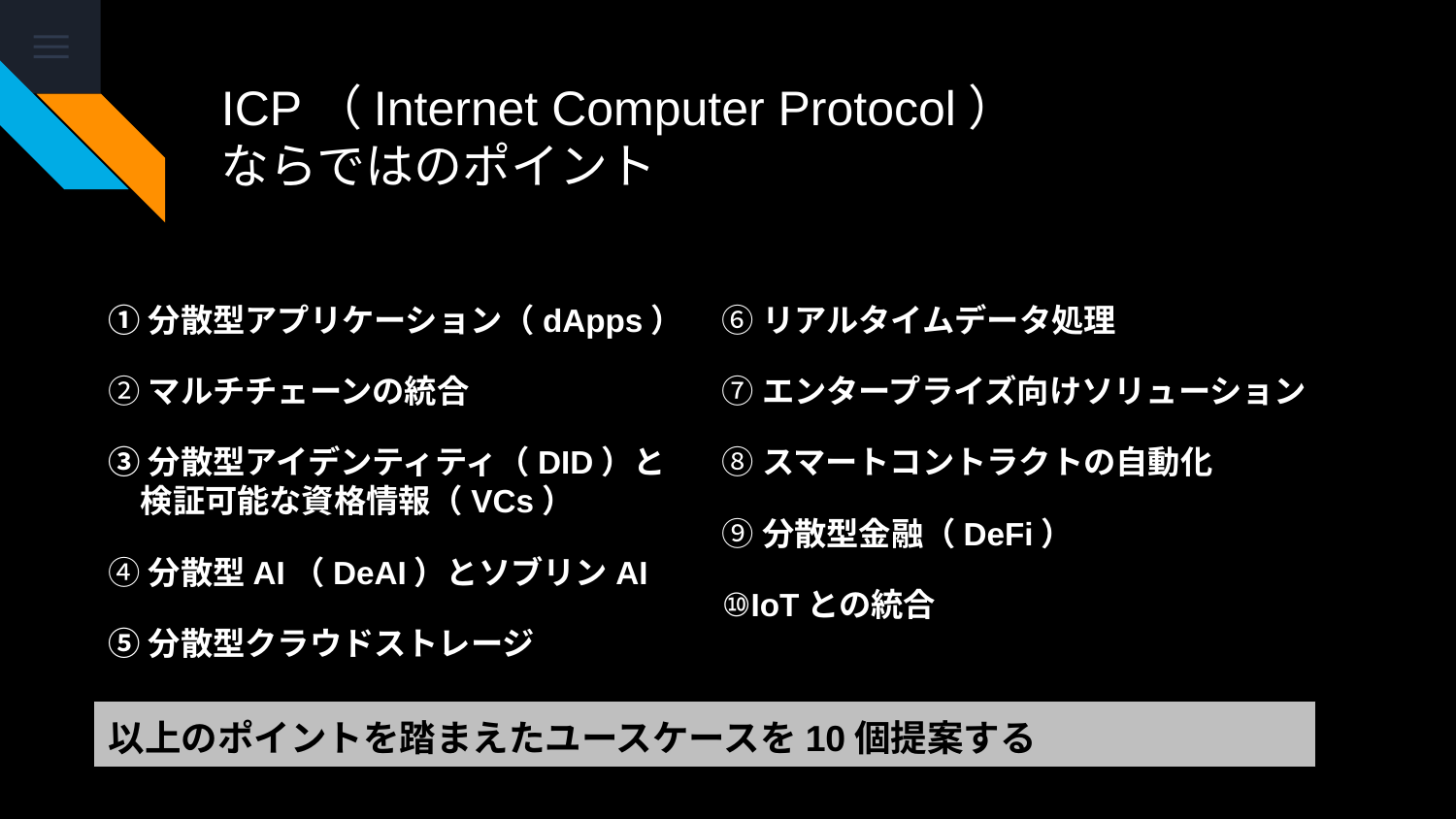

# ICP（Internet Computer Protocol） ならではのポイント
①分散型アプリケーション（dApps）
②マルチチェーンの統合
③分散型アイデンティティ（DID）と
　検証可能な資格情報（VCs）
④分散型AI（DeAI）とソブリンAI
⑤分散型クラウドストレージ
⑥リアルタイムデータ処理
⑦エンタープライズ向けソリューション
⑧スマートコントラクトの自動化
⑨分散型金融（DeFi）
⑩IoTとの統合
以上のポイントを踏まえたユースケースを10個提案する